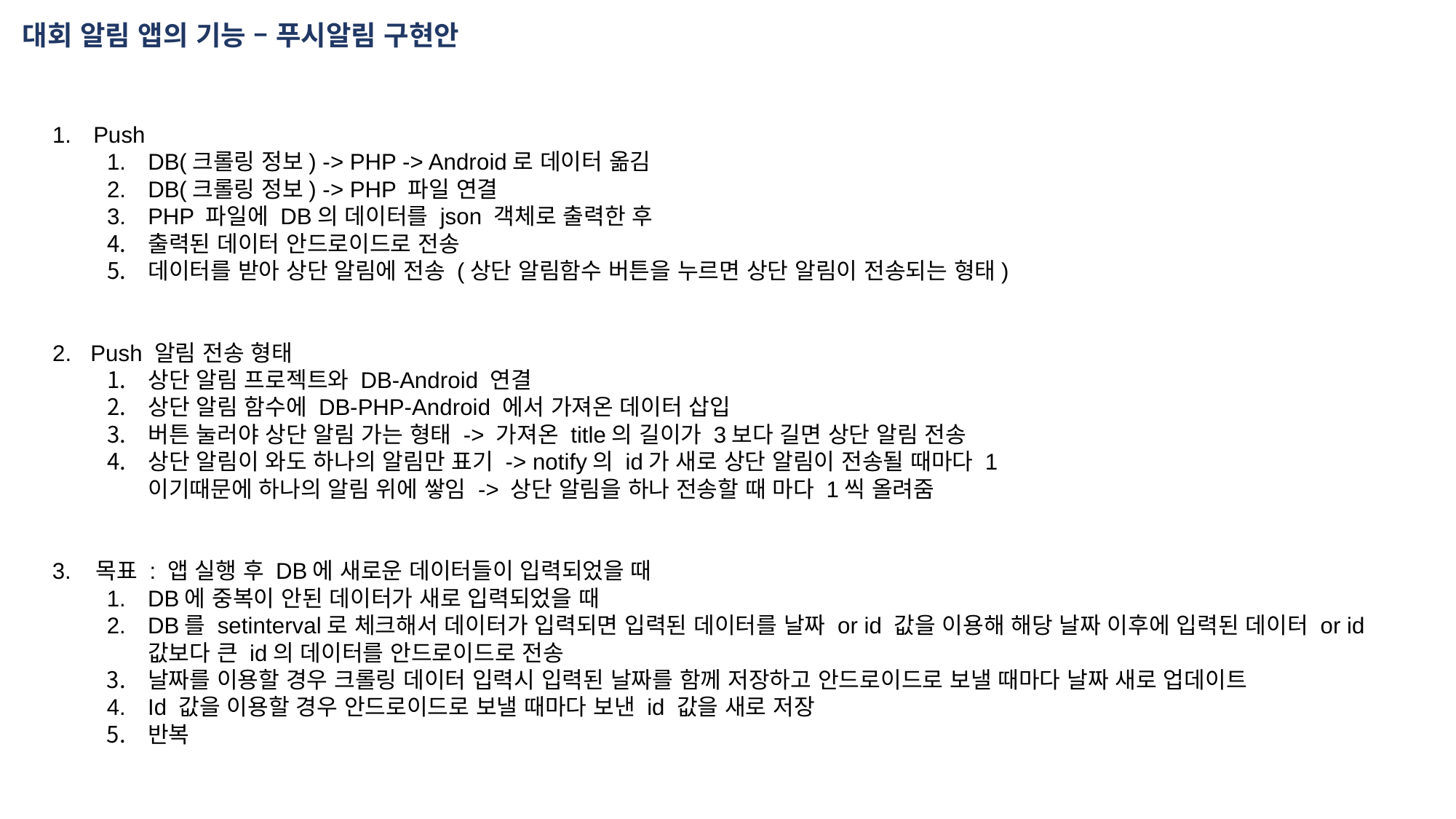

대회 알림 앱의 기능 – 푸시알림 구현안
Push
DB(크롤링 정보) -> PHP -> Android로 데이터 옮김
DB(크롤링 정보) -> PHP 파일 연결
PHP 파일에 DB의 데이터를 json 객체로 출력한 후
출력된 데이터 안드로이드로 전송
데이터를 받아 상단 알림에 전송 (상단 알림함수 버튼을 누르면 상단 알림이 전송되는 형태)

2.   Push 알림 전송 형태
상단 알림 프로젝트와 DB-Android 연결
상단 알림 함수에 DB-PHP-Android 에서 가져온 데이터 삽입
버튼 눌러야 상단 알림 가는 형태 -> 가져온 title의 길이가 3보다 길면 상단 알림 전송
상단 알림이 와도 하나의 알림만 표기 -> notify의 id가 새로 상단 알림이 전송될 때마다 1이기때문에 하나의 알림 위에 쌓임 -> 상단 알림을 하나 전송할 때 마다 1씩 올려줌

3.   목표 : 앱 실행 후 DB에 새로운 데이터들이 입력되었을 때
DB에 중복이 안된 데이터가 새로 입력되었을 때
DB를 setinterval로 체크해서 데이터가 입력되면 입력된 데이터를 날짜 or id 값을 이용해 해당 날짜 이후에 입력된 데이터 or id 값보다 큰 id의 데이터를 안드로이드로 전송
날짜를 이용할 경우 크롤링 데이터 입력시 입력된 날짜를 함께 저장하고 안드로이드로 보낼 때마다 날짜 새로 업데이트
Id 값을 이용할 경우 안드로이드로 보낼 때마다 보낸 id 값을 새로 저장
반복